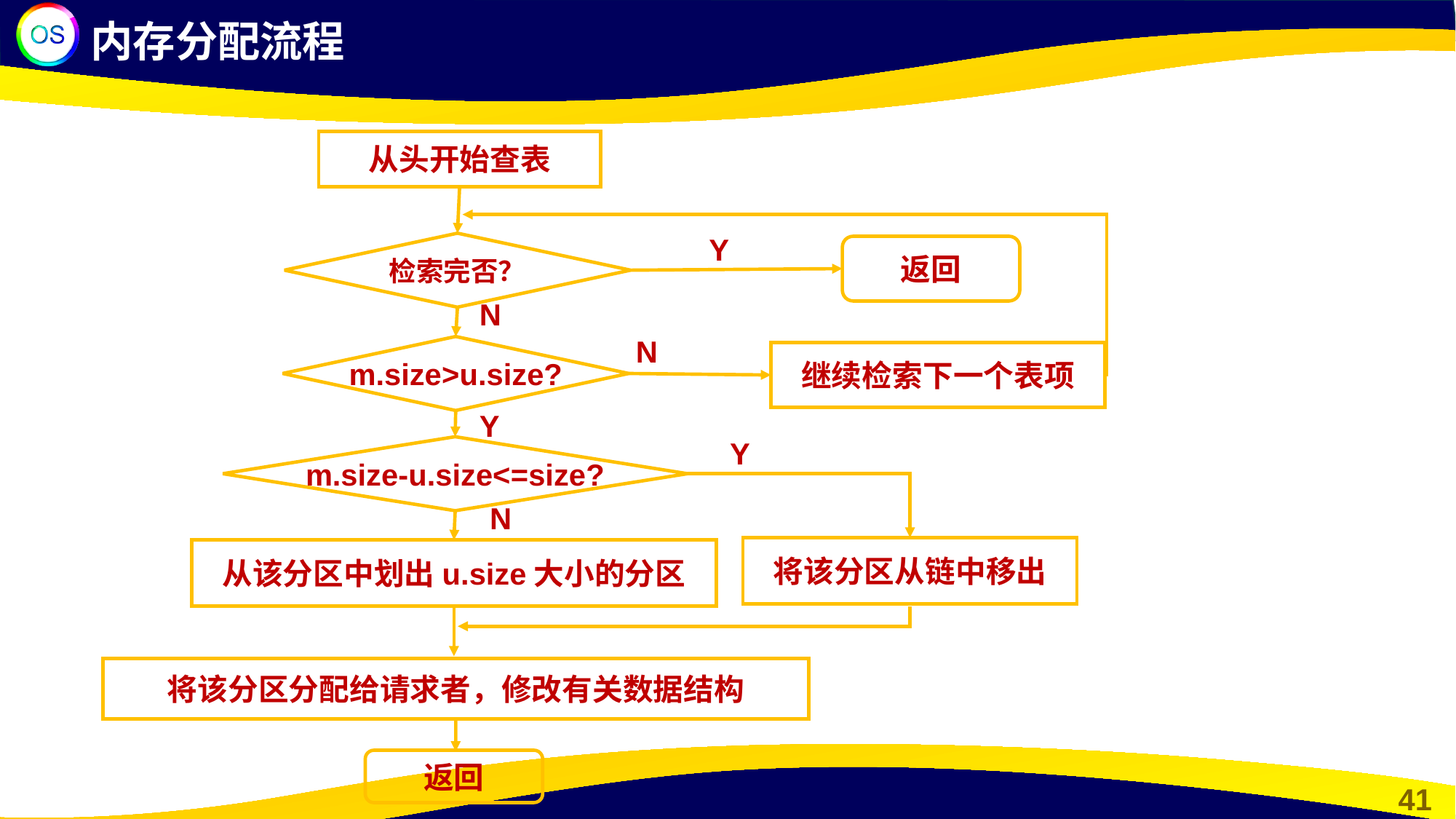

内存分配流程
从头开始查表
Y
检索完否？
返回
N
N
m.size>u.size?
继续检索下一个表项
Y
Y
m.size-u.size<=size?
N
将该分区从链中移出
从该分区中划出u.size大小的分区
将该分区分配给请求者，修改有关数据结构
返回